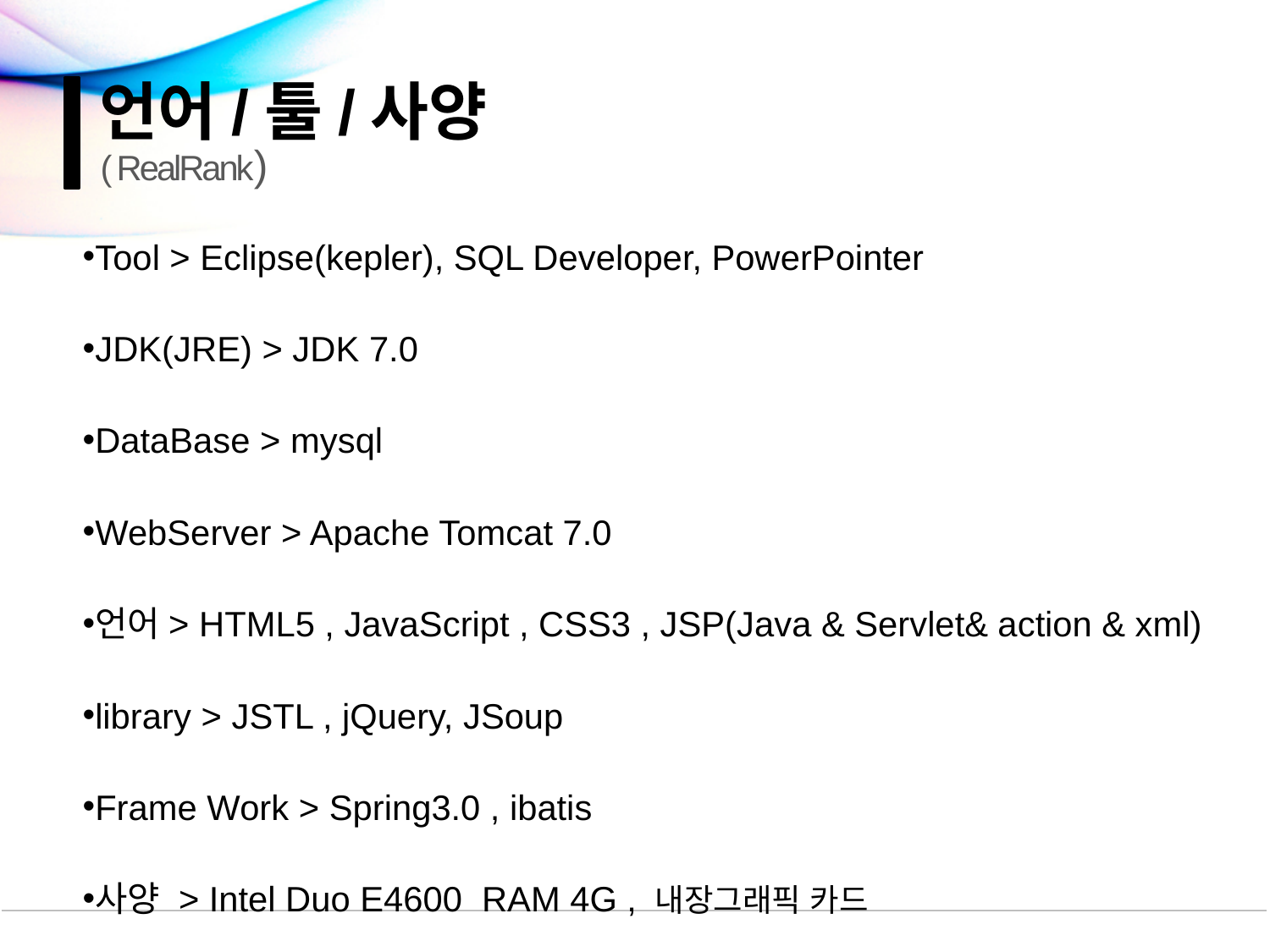

언어/툴/사양

( RealRank)
Tool > Eclipse(kepler), SQL Developer, PowerPointer
JDK(JRE) > JDK 7.0
DataBase > mysql
WebServer > Apache Tomcat 7.0
언어> HTML5 , JavaScript , CSS3 , JSP(Java & Servlet& action & xml)
library > JSTL , jQuery, JSoup
Frame Work > Spring3.0 , ibatis
사양 > Intel Duo E4600  RAM 4G , 내장그래픽 카드